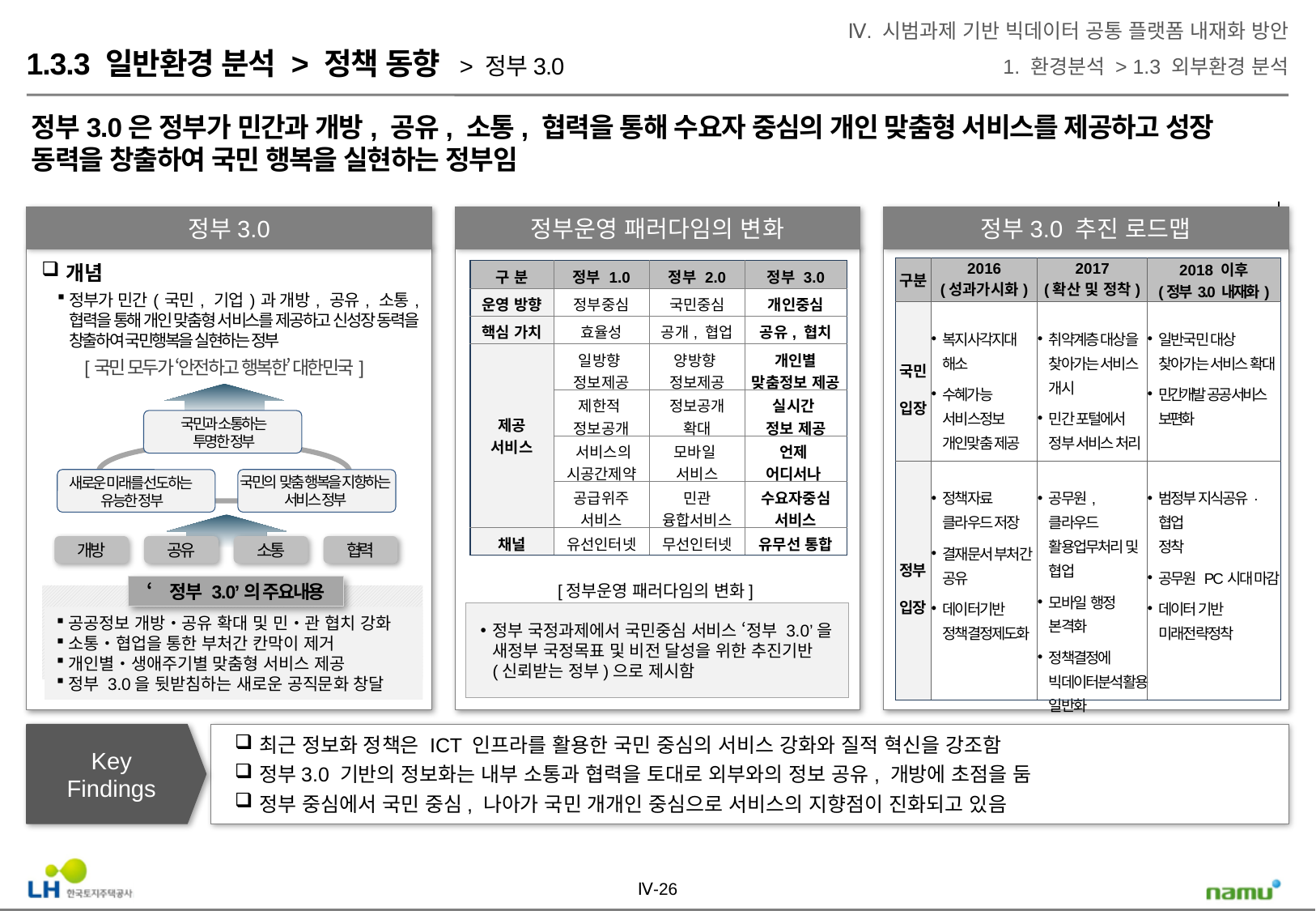

Ⅳ. 시범과제 기반 빅데이터 공통 플랫폼 내재화 방안
1. 환경분석 > 1.3 외부환경 분석
1.3.3 일반환경 분석 > 정책 동향  > 정부3.0
정부3.0은 정부가 민간과 개방, 공유, 소통, 협력을 통해 수요자 중심의 개인 맞춤형 서비스를 제공하고 성장 동력을 창출하여 국민 행복을 실현하는 정부임
정부3.0

정부운영 패러다임의 변화

정부3.0 추진 로드맵

| 구분 | 2016 (성과가시화) | 2017 (확산 및 정착) | 2018 이후 (정부3.0 내재화) |
| --- | --- | --- | --- |
| 국민 입장 | 복지사각지대 해소 수혜가능 서비스정보 개인맞춤 제공 | 취약계층 대상을 찾아가는 서비스 개시 민간 포털에서 정부 서비스 처리 | 일반국민 대상 찾아가는 서비스 확대 민간개발 공공 서비스 보편화 |
| 정부 입장 | 정책자료 클라우드 저장 결재문서 부처간 공유 데이터기반 정책결정제도화 | 공무원, 클라우드 활용업무처리 및 협업 모바일 행정 본격화 정책결정에 빅데이터분석활용 일반화 | 범정부 지식공유·협업 정착 공무원 PC시대 마감 데이터 기반 미래전략정착 |
개념
정부가 민간(국민, 기업)과 개방, 공유, 소통, 협력을 통해 개인 맞춤형 서비스를 제공하고 신성장 동력을 창출하여 국민행복을 실현하는 정부
| 구 분 | 정부 1.0 | 정부 2.0 | 정부 3.0 |
| --- | --- | --- | --- |
| 운영 방향 | 정부중심 | 국민중심 | 개인중심 |
| 핵심 가치 | 효율성 | 공개, 협업 | 공유, 협치 |
| 제공 서비스 | 일방향 정보제공 | 양방향 정보제공 | 개인별 맞춤정보 제공 |
|  | 제한적 정보공개 | 정보공개 확대 | 실시간 정보 제공 |
|  | 서비스의 시공간제약 | 모바일 서비스 | 언제 어디서나 |
|  | 공급위주 서비스 | 민관 융합서비스 | 수요자중심 서비스 |
| 채널 | 유선인터넷 | 무선인터넷 | 유무선 통합 |

[국민 모두가 ‘안전하고 행복한’ 대한민국]
국민과 소통하는
투명한 정부

국민의  맞춤 행복을 지향하는
서비스 정부
새로운 미래를 선도하는
유능한 정부

개방
공유
소통
협력
‘정부 3.0’의 주요내용
[정부운영 패러다임의 변화]

정부 국정과제에서 국민중심 서비스 ‘정부 3.0’을 새정부 국정목표 및 비전 달성을 위한 추진기반   (신뢰받는 정부)으로 제시함
공공정보 개방‧공유 확대 및 민‧관 협치 강화
소통‧협업을 통한 부처간 칸막이 제거
개인별‧생애주기별 맞춤형 서비스 제공
정부 3.0을 뒷받침하는 새로운 공직문화 창달
Key
Findings
최근 정보화 정책은 ICT 인프라를 활용한 국민 중심의 서비스 강화와 질적 혁신을 강조함
정부3.0 기반의 정보화는 내부 소통과 협력을 토대로 외부와의 정보 공유, 개방에 초점을 둠
정부 중심에서 국민 중심, 나아가 국민 개개인 중심으로 서비스의 지향점이 진화되고 있음